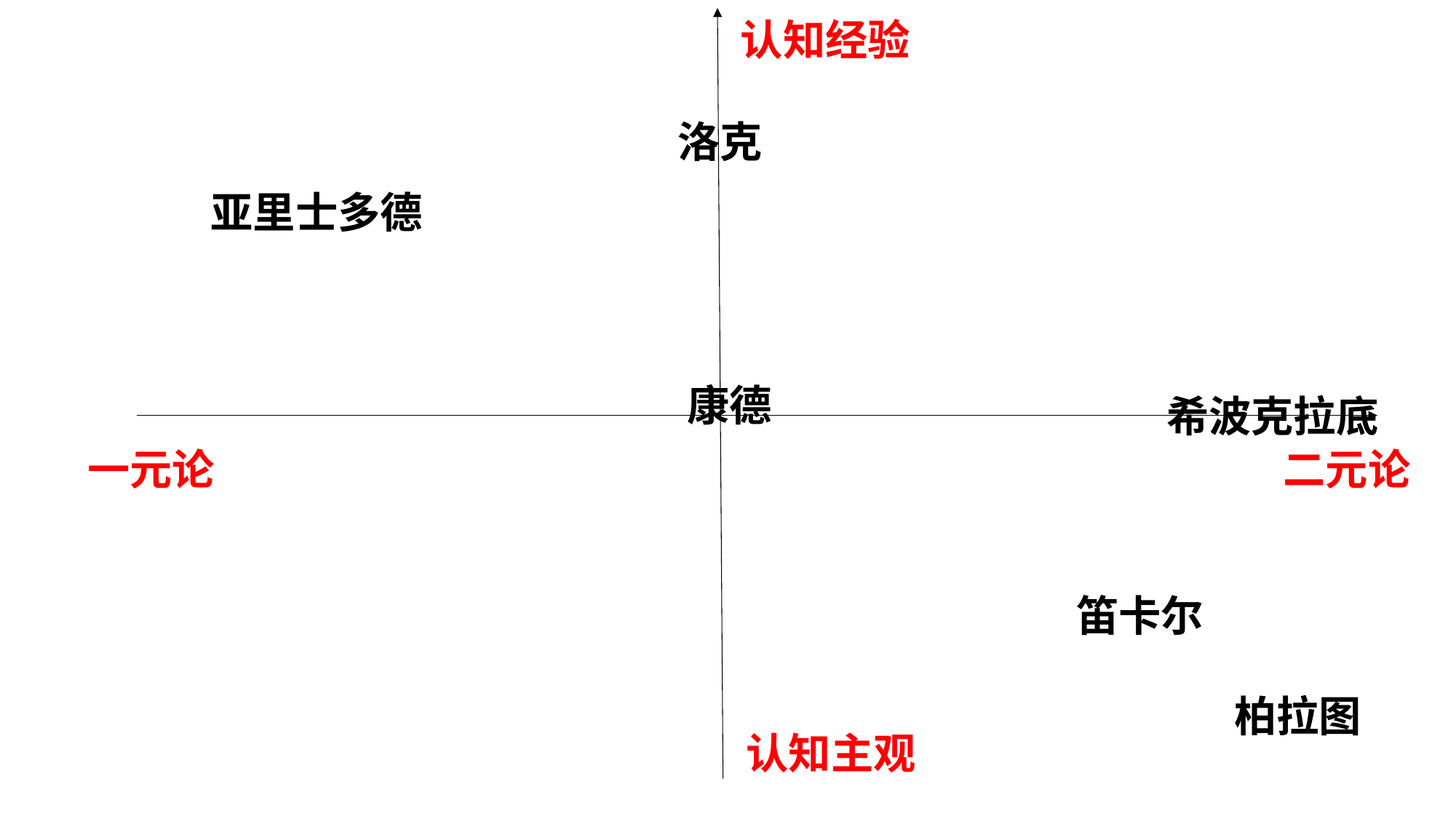

认知经验
洛克
亚里士多德
康德
希波克拉底
一元论
二元论
笛卡尔
柏拉图
认知主观